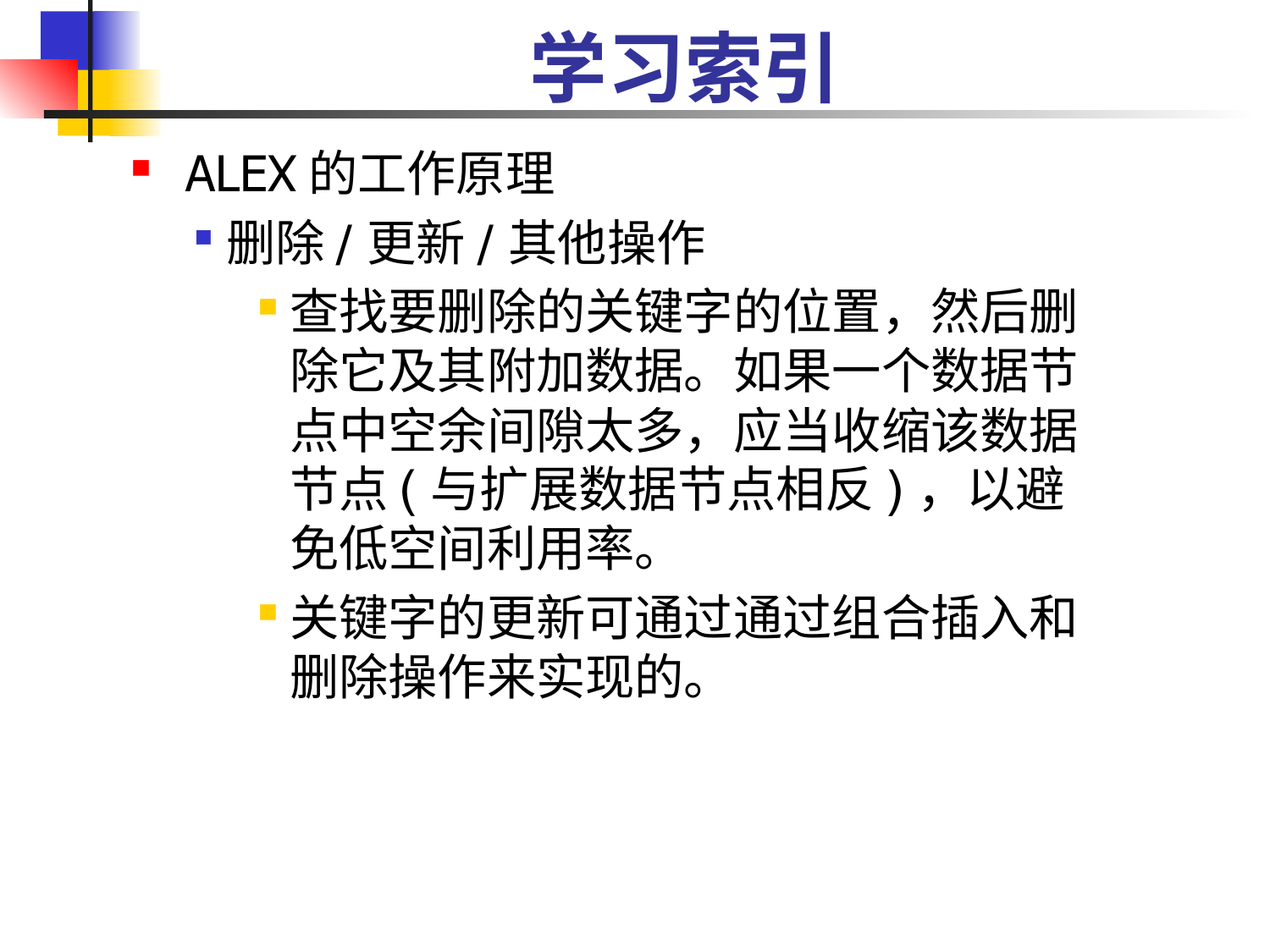

# 学习索引
 ALEX的工作原理
删除/更新/其他操作
查找要删除的关键字的位置，然后删除它及其附加数据。如果一个数据节点中空余间隙太多，应当收缩该数据节点(与扩展数据节点相反)，以避免低空间利用率。
关键字的更新可通过通过组合插入和删除操作来实现的。